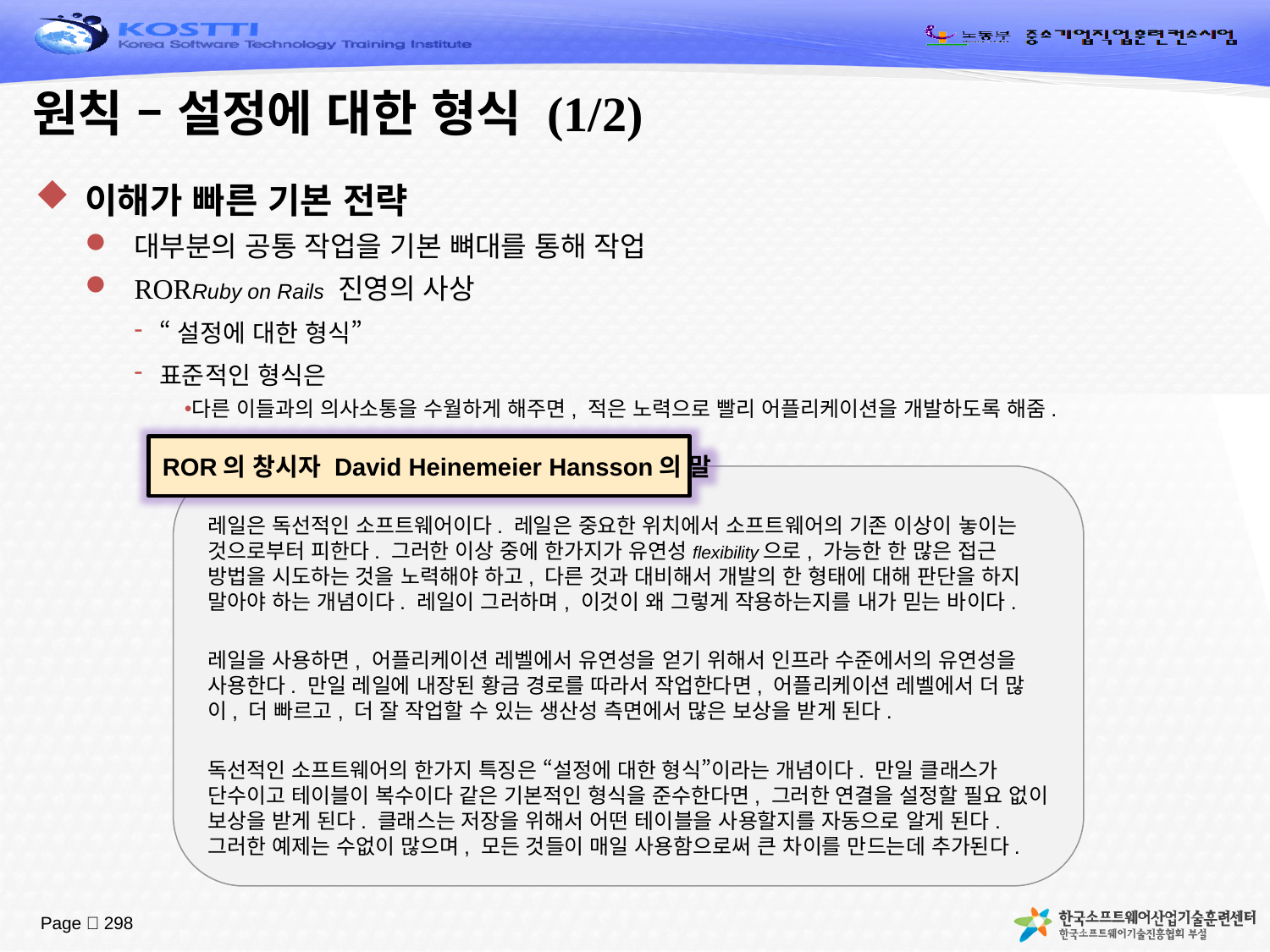

# 원칙 – 설정에 대한 형식 (1/2)
이해가 빠른 기본 전략
대부분의 공통 작업을 기본 뼈대를 통해 작업
RORRuby on Rails 진영의 사상
“설정에 대한 형식”
표준적인 형식은
다른 이들과의 의사소통을 수월하게 해주면, 적은 노력으로 빨리 어플리케이션을 개발하도록 해줌.
ROR의 창시자 David Heinemeier Hansson의 말
레일은 독선적인 소프트웨어이다. 레일은 중요한 위치에서 소프트웨어의 기존 이상이 놓이는 것으로부터 피한다. 그러한 이상 중에 한가지가 유연성flexibility으로, 가능한 한 많은 접근 방법을 시도하는 것을 노력해야 하고, 다른 것과 대비해서 개발의 한 형태에 대해 판단을 하지 말아야 하는 개념이다. 레일이 그러하며, 이것이 왜 그렇게 작용하는지를 내가 믿는 바이다.

레일을 사용하면, 어플리케이션 레벨에서 유연성을 얻기 위해서 인프라 수준에서의 유연성을 사용한다. 만일 레일에 내장된 황금 경로를 따라서 작업한다면, 어플리케이션 레벨에서 더 많이, 더 빠르고, 더 잘 작업할 수 있는 생산성 측면에서 많은 보상을 받게 된다.

독선적인 소프트웨어의 한가지 특징은 “설정에 대한 형식”이라는 개념이다. 만일 클래스가 단수이고 테이블이 복수이다 같은 기본적인 형식을 준수한다면, 그러한 연결을 설정할 필요 없이 보상을 받게 된다. 클래스는 저장을 위해서 어떤 테이블을 사용할지를 자동으로 알게 된다. 그러한 예제는 수없이 많으며, 모든 것들이 매일 사용함으로써 큰 차이를 만드는데 추가된다.